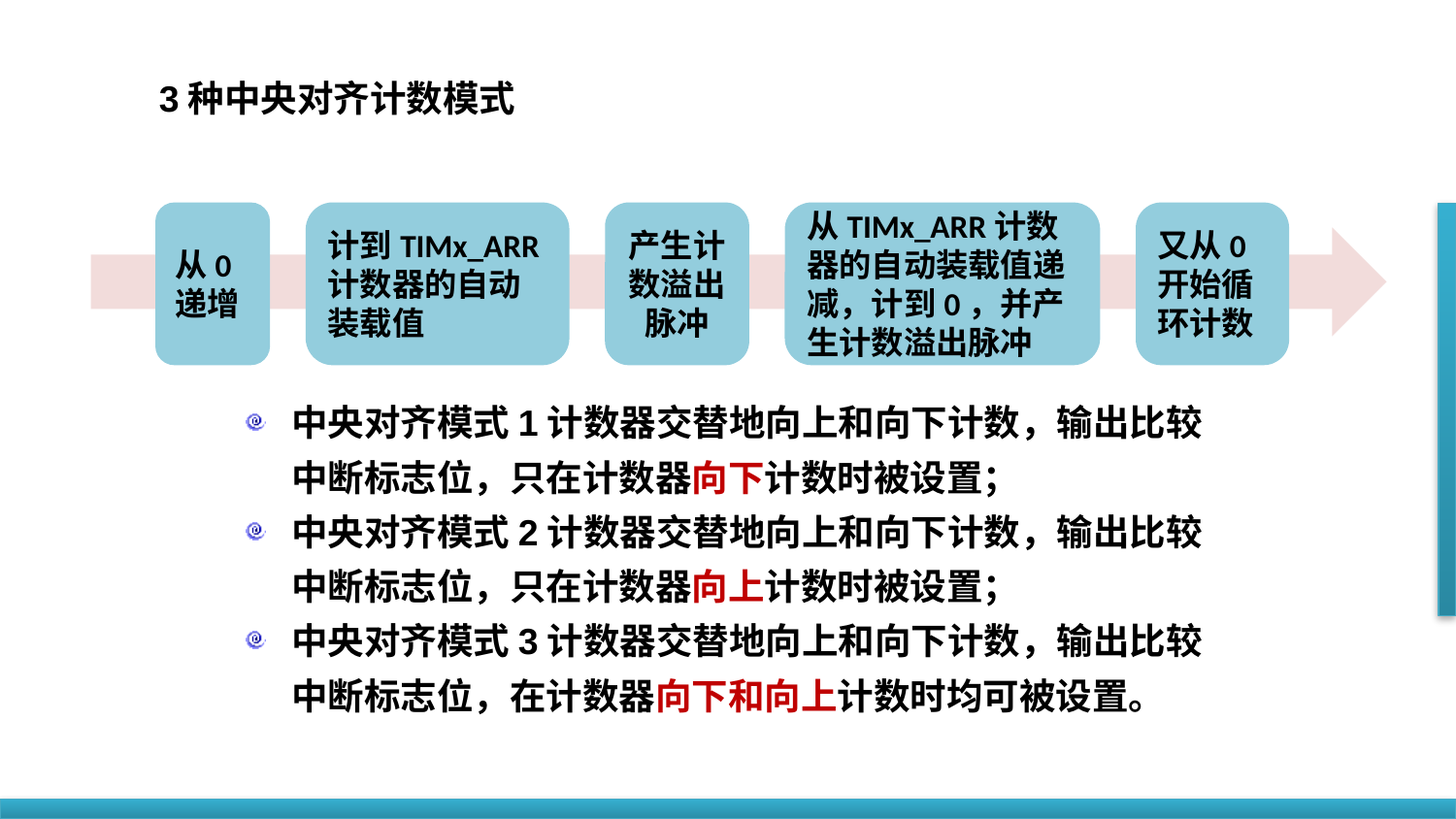

3种中央对齐计数模式
从0递增
计到TIMx_ARR计数器的自动装载值
产生计数溢出脉冲
从TIMx_ARR计数器的自动装载值递减，计到0，并产生计数溢出脉冲
又从0开始循环计数

中央对齐模式1计数器交替地向上和向下计数，输出比较中断标志位，只在计数器向下计数时被设置；
中央对齐模式2计数器交替地向上和向下计数，输出比较中断标志位，只在计数器向上计数时被设置；
中央对齐模式3计数器交替地向上和向下计数，输出比较中断标志位，在计数器向下和向上计数时均可被设置。